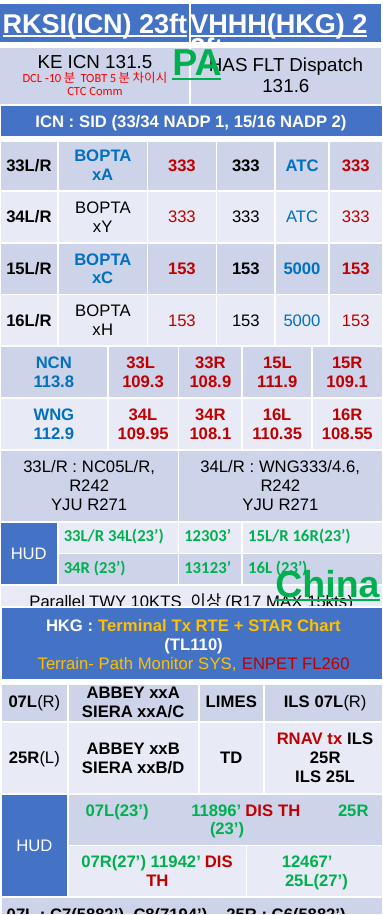

| RKSI(ICN) 23ft | VHHH(HKG) 28ft |
| --- | --- |
| KE ICN 131.5 DCL -10분 TOBT 5분 차이시 CTC Comm | HAS FLT Dispatch 131.6 |
PA
| ICN : SID (33/34 NADP 1, 15/16 NADP 2) |  |  |  |  |  |  |  |  |  |
| --- | --- | --- | --- | --- | --- | --- | --- | --- | --- |
| 33L/R | BOPTA xA |  | 333 |  | 333 |  | ATC |  | 333 |
| 34L/R | BOPTA xY |  | 333 |  | 333 |  | ATC |  | 333 |
| 15L/R | BOPTA xC |  | 153 |  | 153 |  | 5000 |  | 153 |
| 16L/R | BOPTA xH |  | 153 |  | 153 |  | 5000 |  | 153 |
| NCN 113.8 |  | 33L 109.3 |  | 33R 108.9 |  | 15L 111.9 |  | 15R 109.1 |  |
| WNG 112.9 |  | 34L 109.95 |  | 34R 108.1 |  | 16L 110.35 |  | 16R 108.55 |  |
| 33L/R : NC05L/R, R242 YJU R271 |  |  |  | 34L/R : WNG333/4.6, R242 YJU R271 |  |  |  |  |  |
| HUD | 33L/R 34L(23’) |  |  | 12303’ |  | 15L/R 16R(23’) |  |  |  |
|  | 34R (23’) |  |  | 13123’ |  | 16L (23’) |  |  |  |
| Parallel TWY 10KTS 이상(R17 MAX 15kts) |  |  |  |  |  |  |  |  |  |
ICN 124.52(125.72) - FUK 127.5 - TPE 125.5 – 126.7
129.1 - HKG RDR 121.3 – 126.5
DEP 122.0 – Final 119.1 – 119.35
China
| HKG : Terminal Tx RTE + STAR Chart (TL110) Terrain- Path Monitor SYS, ENPET FL260 |  |  |  |  |
| --- | --- | --- | --- | --- |
| 07L(R) | ABBEY xxA SIERA xxA/C | LIMES |  | ILS 07L(R) |
| 25R(L) | ABBEY xxB SIERA xxB/D | TD |  | RNAV tx ILS 25R ILS 25L |
| HUD | 07L(23’) 11896’ DIS TH 25R (23’) |  |  |  |
|  | 07R(27’) 11942’ DIS TH |  | 12467’ 25L(27’) |  |
| 07L : C7(5882’), C8(7194’), 25R : C6(5882’), C5(7211’) 07R : J7(6916’), J8(7998’), 25L : J5(6916’), J4(8192’) |  |  |  |  |
| Tx RTE - STAR - APP Chart Many SPD Restrictions xxR Dash Line for B737, APU BAN off Procedure |  |  |  |  |